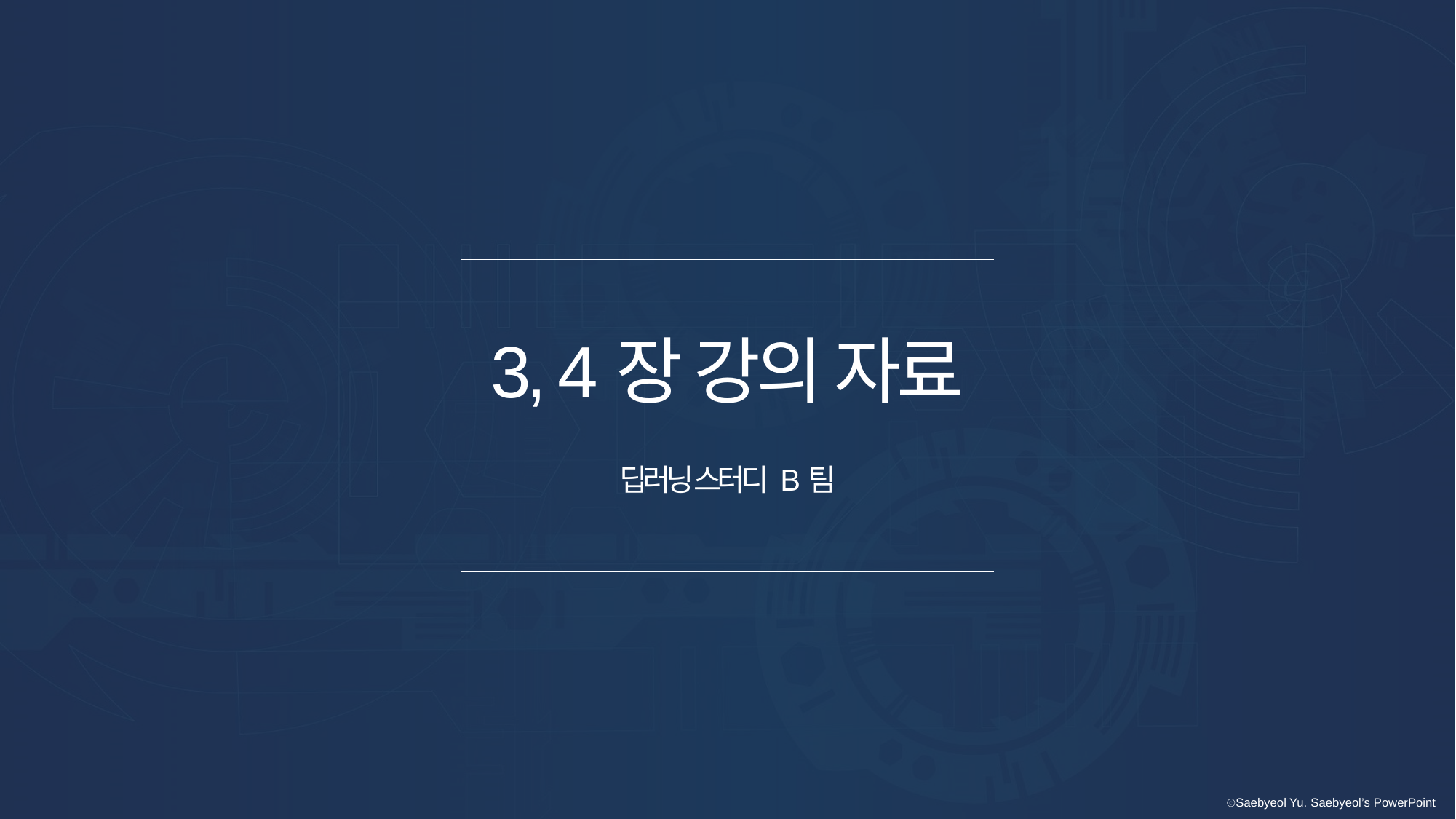

3, 4장 강의 자료
딥러닝 스터디 B팀